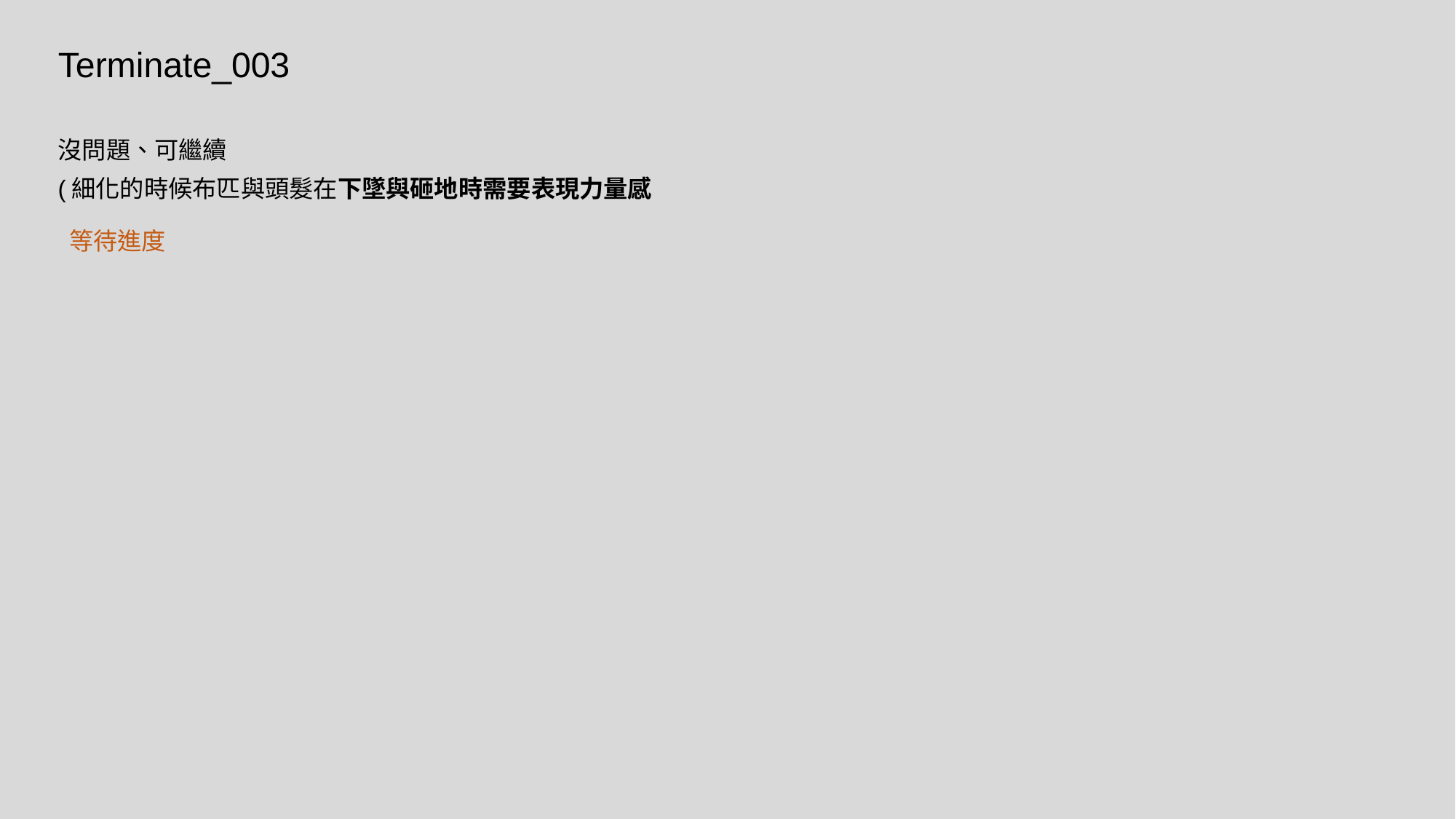

# Terminate_003
沒問題、可繼續
(細化的時候布匹與頭髮在下墜與砸地時需要表現力量感
 等待進度